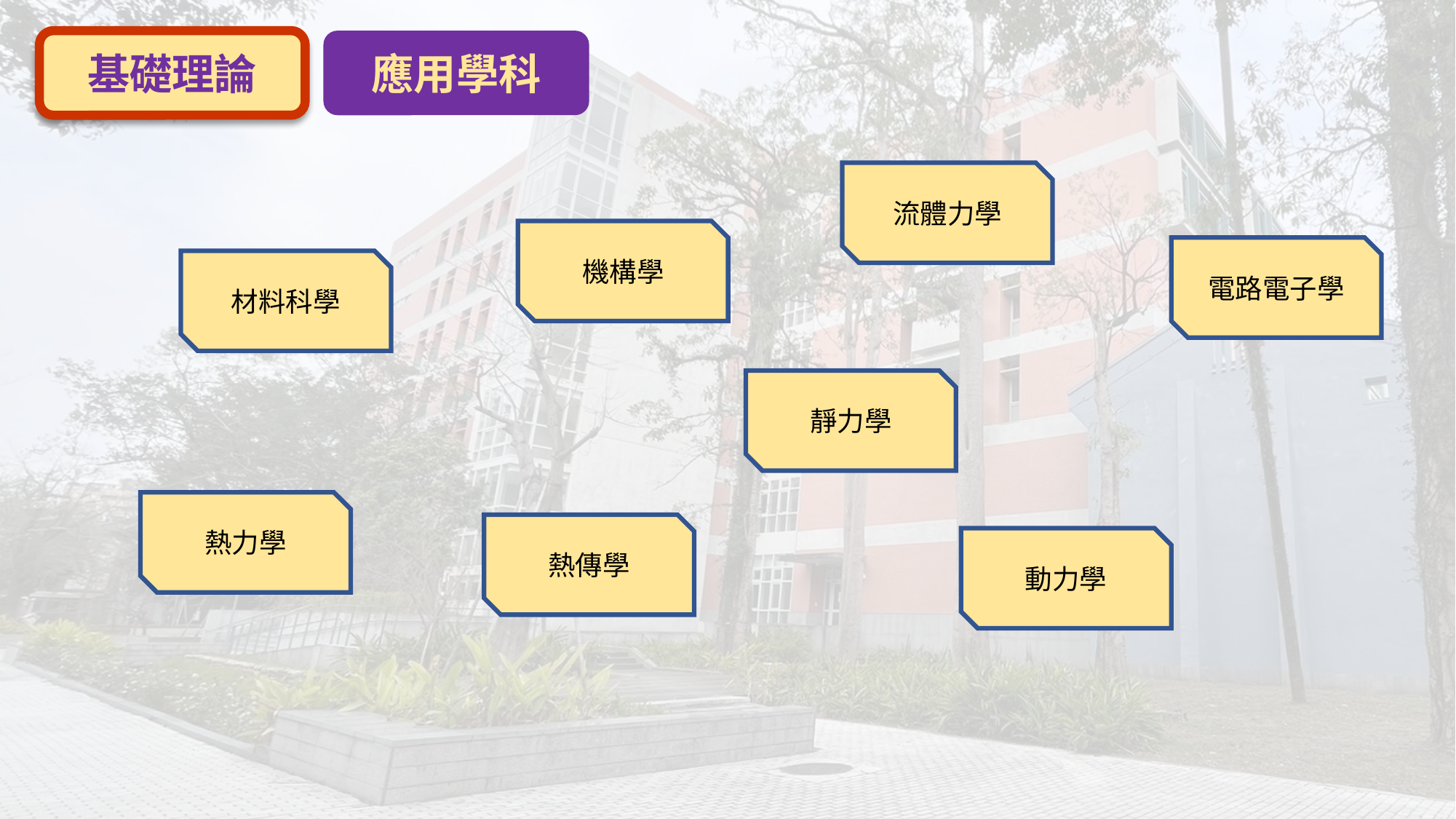

基礎理論
應用學科
流體力學
機構學
電路電子學
材料科學
靜力學
熱力學
熱傳學
動力學